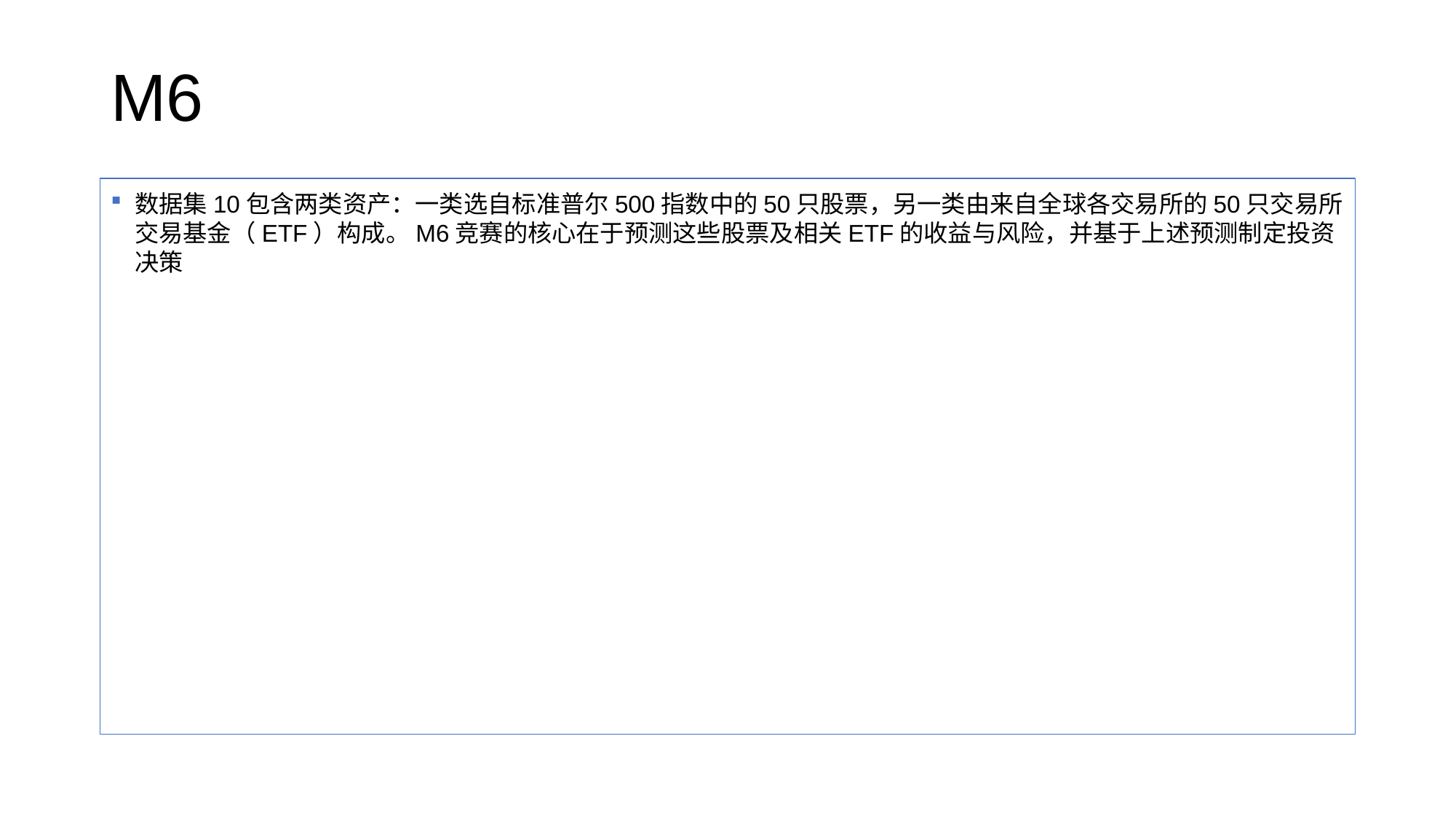

# M6
数据集10包含两类资产：一类选自标准普尔500指数中的50只股票，另一类由来自全球各交易所的50只交易所交易基金（ETF）构成。M6竞赛的核心在于预测这些股票及相关ETF的收益与风险，并基于上述预测制定投资决策